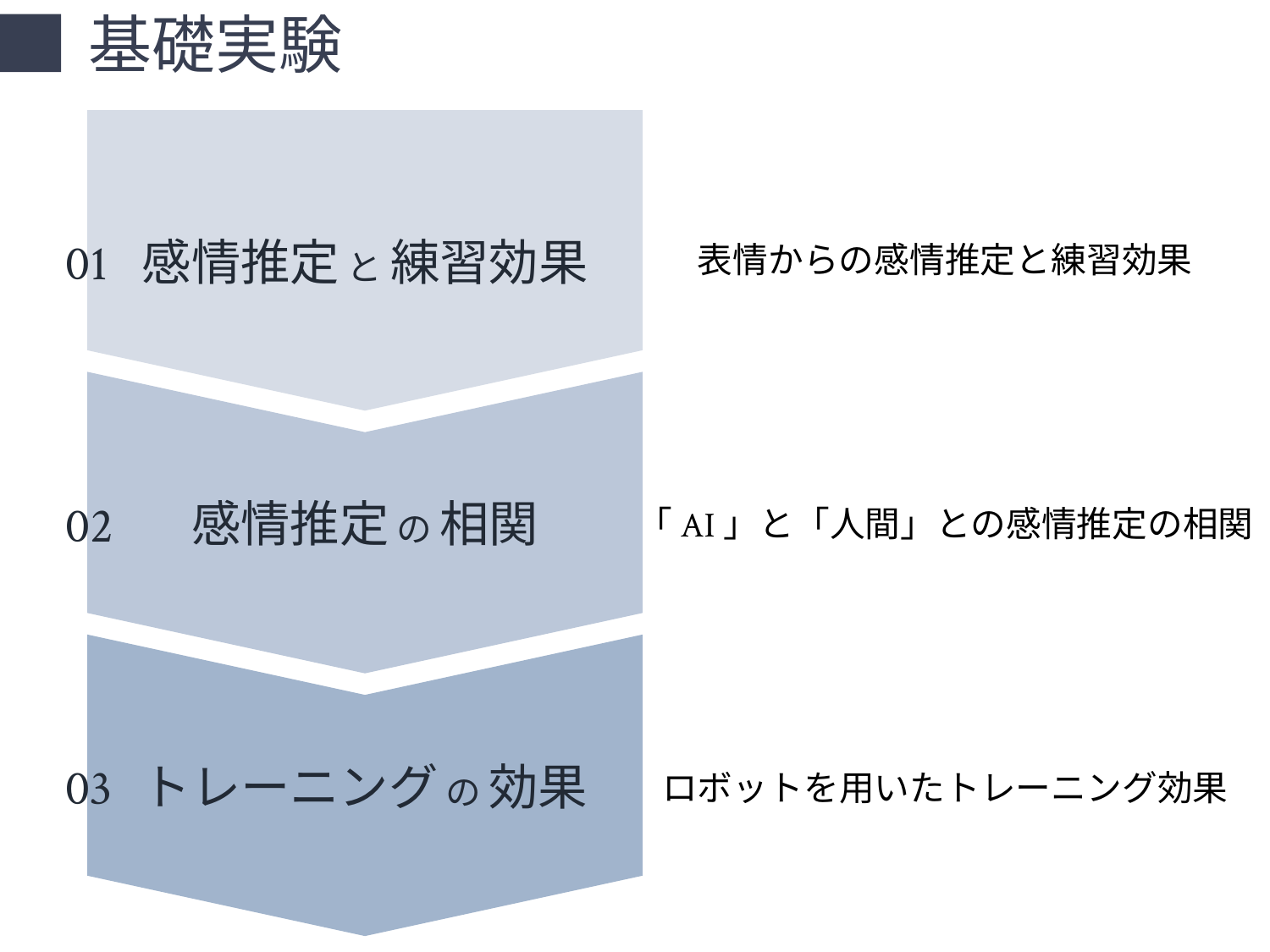

基礎実験

感情推定 と 練習効果
01
表情からの感情推定と練習効果
感情推定 の 相関
02
トレーニング の 効果
03
「AI」と「人間」との感情推定の相関
ロボットを用いたトレーニング効果